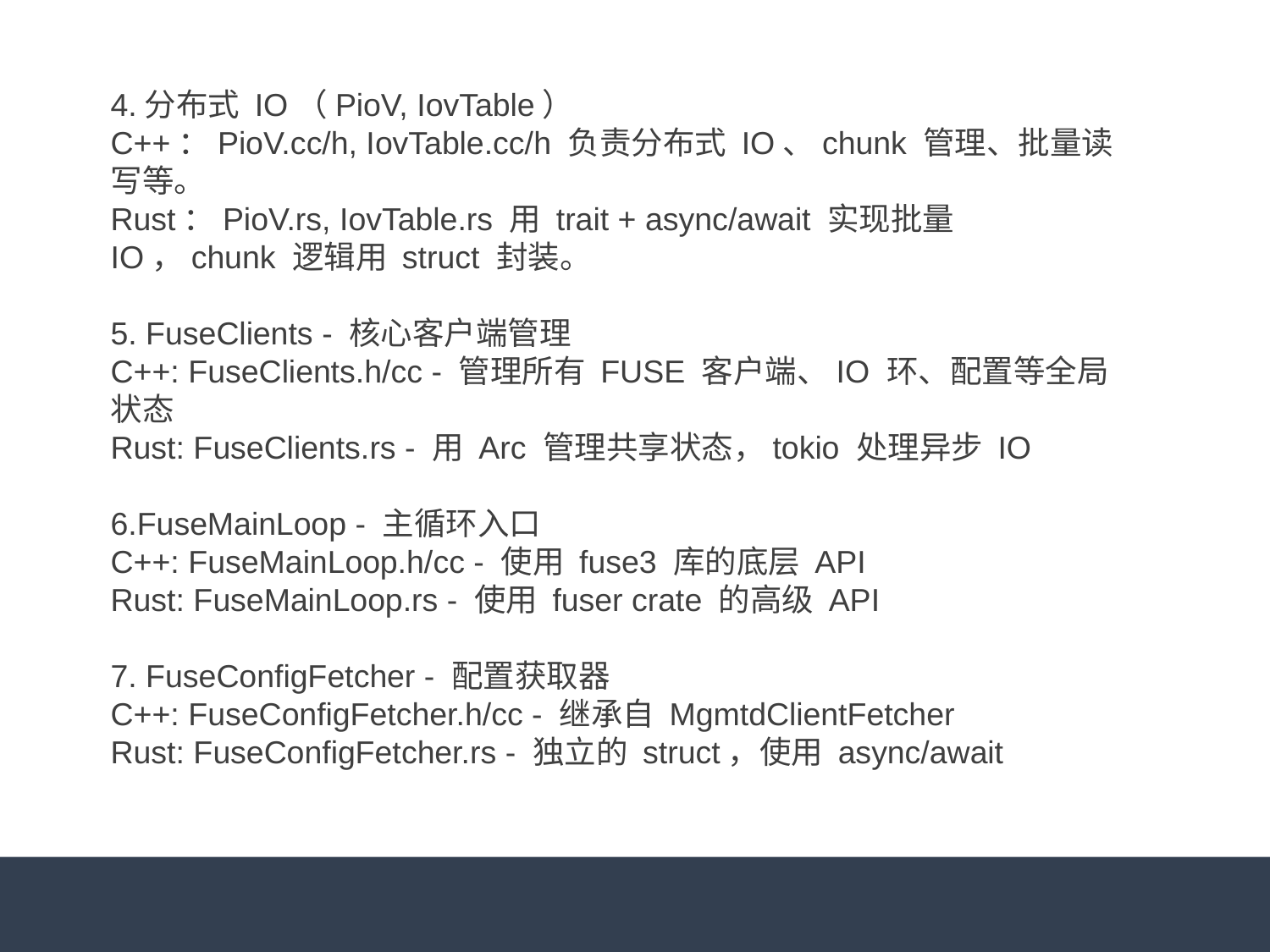

4.分布式 IO（PioV, IovTable）
C++：PioV.cc/h, IovTable.cc/h 负责分布式 IO、chunk 管理、批量读写等。
Rust：PioV.rs, IovTable.rs 用 trait + async/await 实现批量 IO，chunk 逻辑用 struct 封装。

5. FuseClients - 核心客户端管理
C++: FuseClients.h/cc - 管理所有 FUSE 客户端、IO 环、配置等全局状态
Rust: FuseClients.rs - 用 Arc 管理共享状态，tokio 处理异步 IO

6.FuseMainLoop - 主循环入口
C++: FuseMainLoop.h/cc - 使用 fuse3 库的底层 API
Rust: FuseMainLoop.rs - 使用 fuser crate 的高级 API

7. FuseConfigFetcher - 配置获取器
C++: FuseConfigFetcher.h/cc - 继承自 MgmtdClientFetcher
Rust: FuseConfigFetcher.rs - 独立的 struct，使用 async/await

#